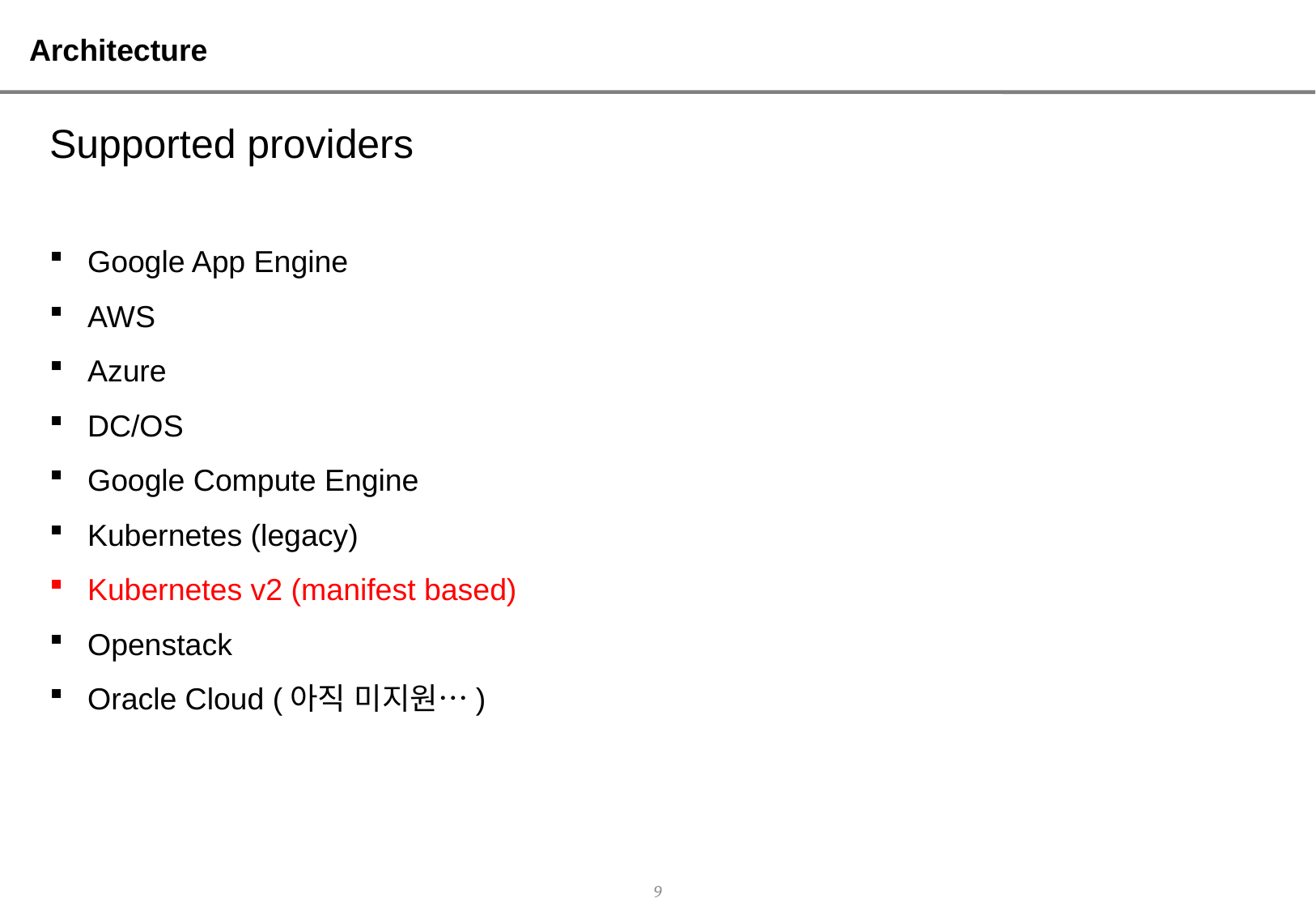

# Architecture
Supported providers

Google App Engine
AWS
Azure
DC/OS
Google Compute Engine
Kubernetes (legacy)
Kubernetes v2 (manifest based)
Openstack
Oracle Cloud (아직 미지원…)